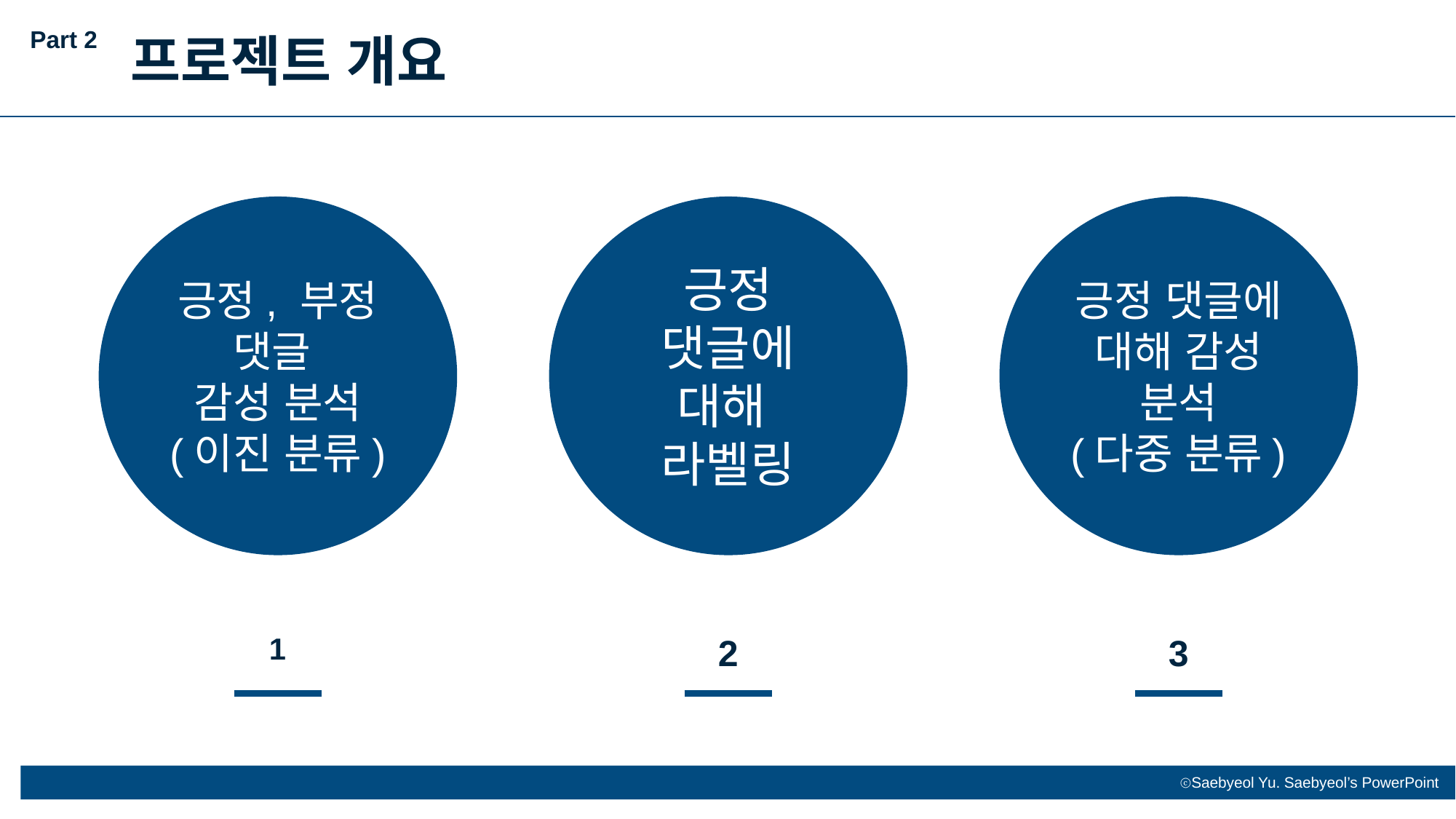

Part 2
프로젝트 개요
긍정, 부정 댓글
감성 분석
(이진 분류)
1
긍정 댓글에 대해
라벨링
2
긍정 댓글에 대해 감성 분석
(다중 분류)
3